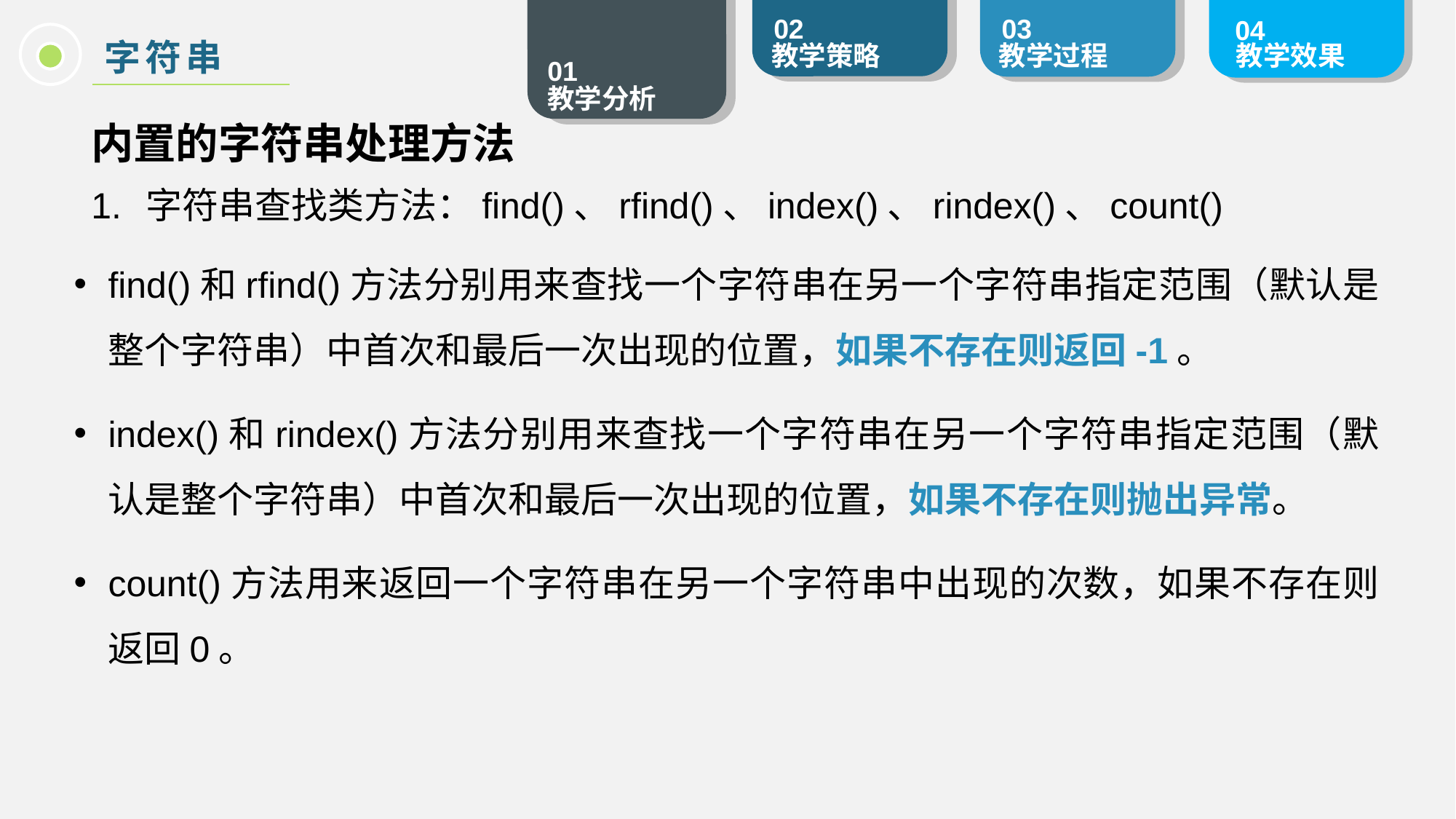

字符串
内置的字符串处理方法
字符串查找类方法：find()、rfind()、index()、rindex()、count()
find()和rfind()方法分别用来查找一个字符串在另一个字符串指定范围（默认是整个字符串）中首次和最后一次出现的位置，如果不存在则返回-1。
index()和rindex()方法分别用来查找一个字符串在另一个字符串指定范围（默认是整个字符串）中首次和最后一次出现的位置，如果不存在则抛出异常。
count()方法用来返回一个字符串在另一个字符串中出现的次数，如果不存在则返回0。